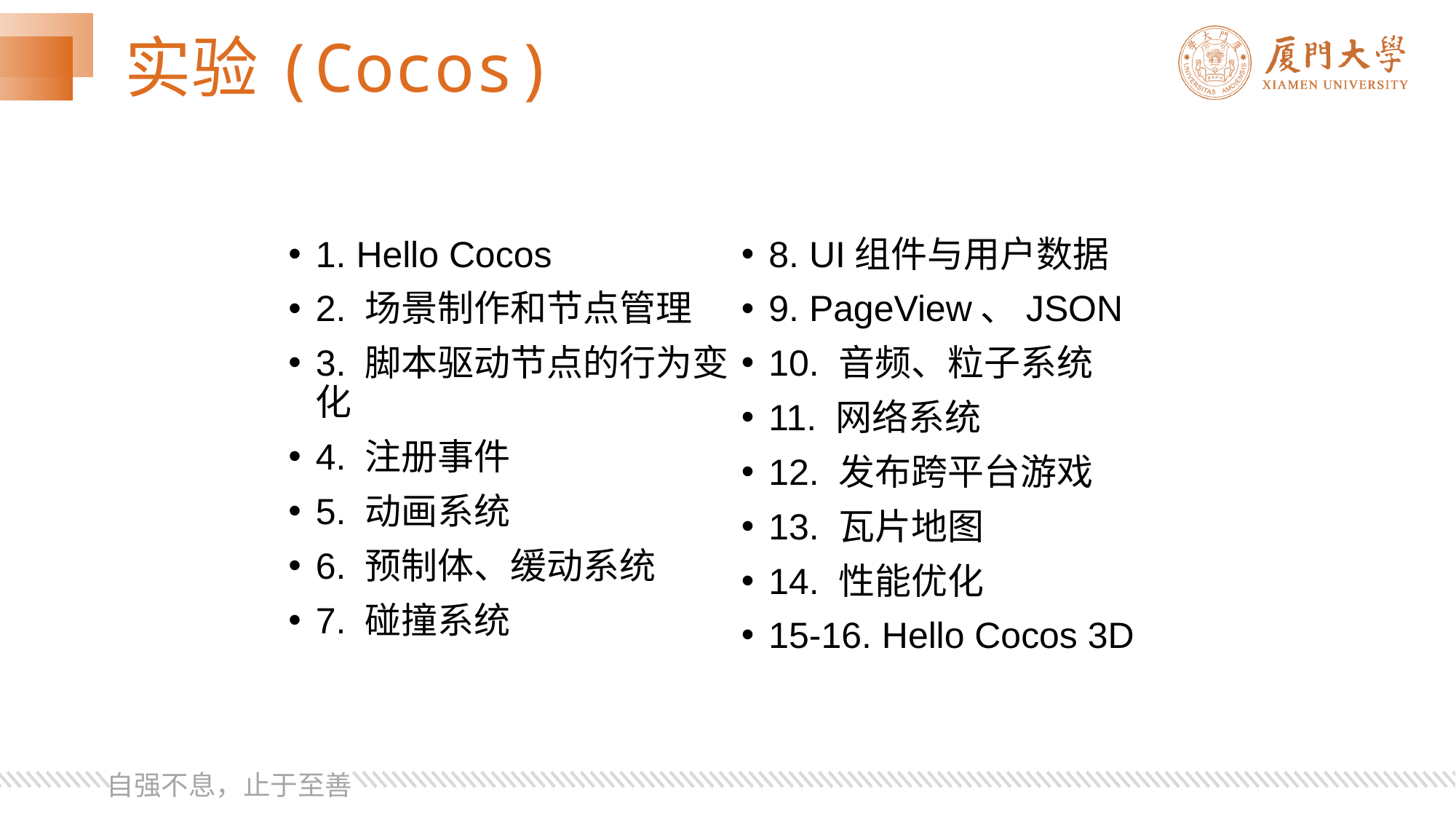

# 实验(Cocos)

1. Hello Cocos
2. 场景制作和节点管理
3. 脚本驱动节点的行为变化
4. 注册事件
5. 动画系统
6. 预制体、缓动系统
7. 碰撞系统
8. UI组件与用户数据
9. PageView、JSON
10. 音频、粒子系统
11. 网络系统
12. 发布跨平台游戏
13. 瓦片地图
14. 性能优化
15-16. Hello Cocos 3D